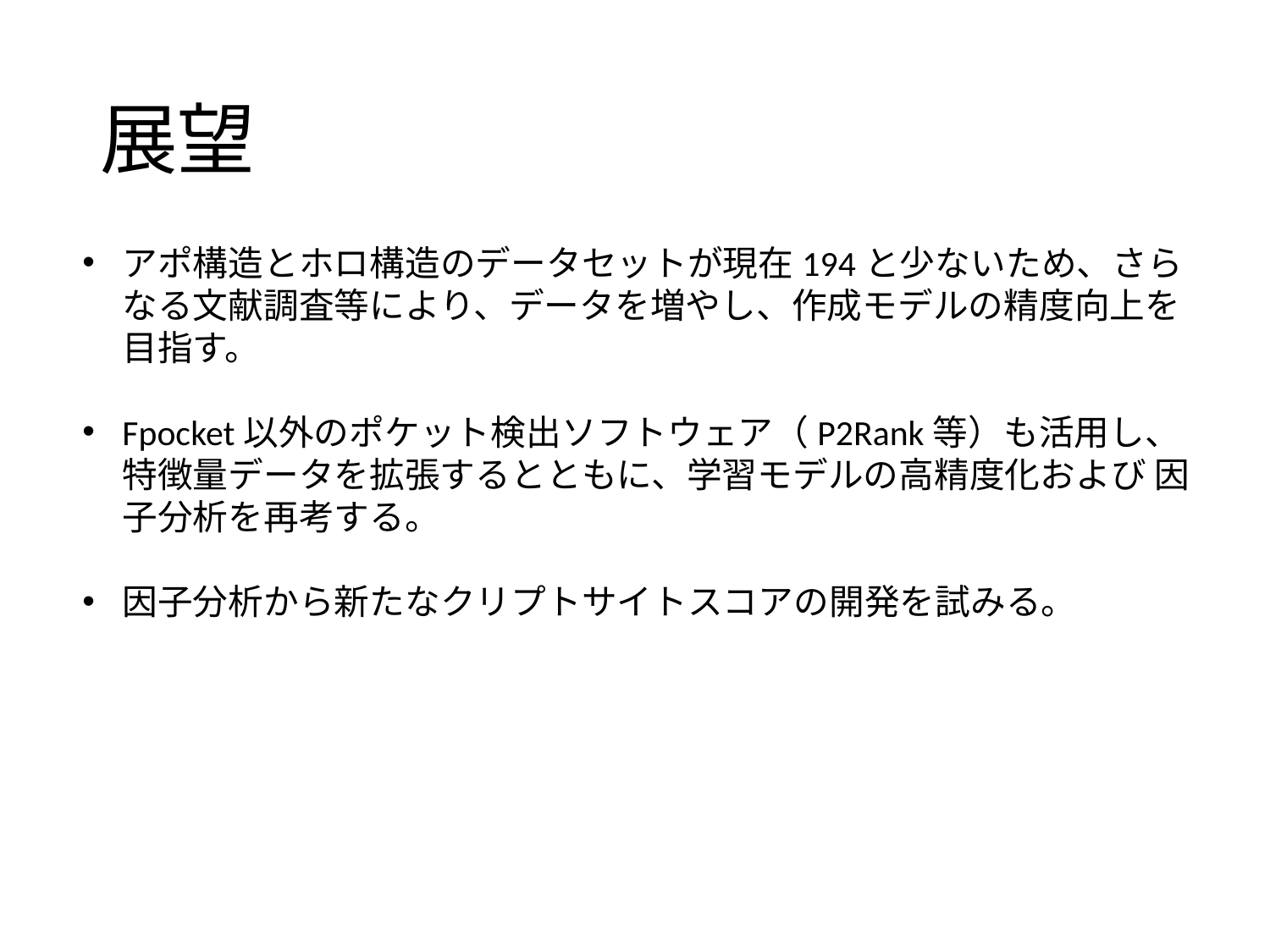

# 展望
アポ構造とホロ構造のデータセットが現在194と少ないため、さらなる文献調査等により、データを増やし、作成モデルの精度向上を目指す。

Fpocket以外のポケット検出ソフトウェア（P2Rank等）も活用し、特徴量データを拡張するとともに、学習モデルの高精度化および 因子分析を再考する。

因子分析から新たなクリプトサイトスコアの開発を試みる。